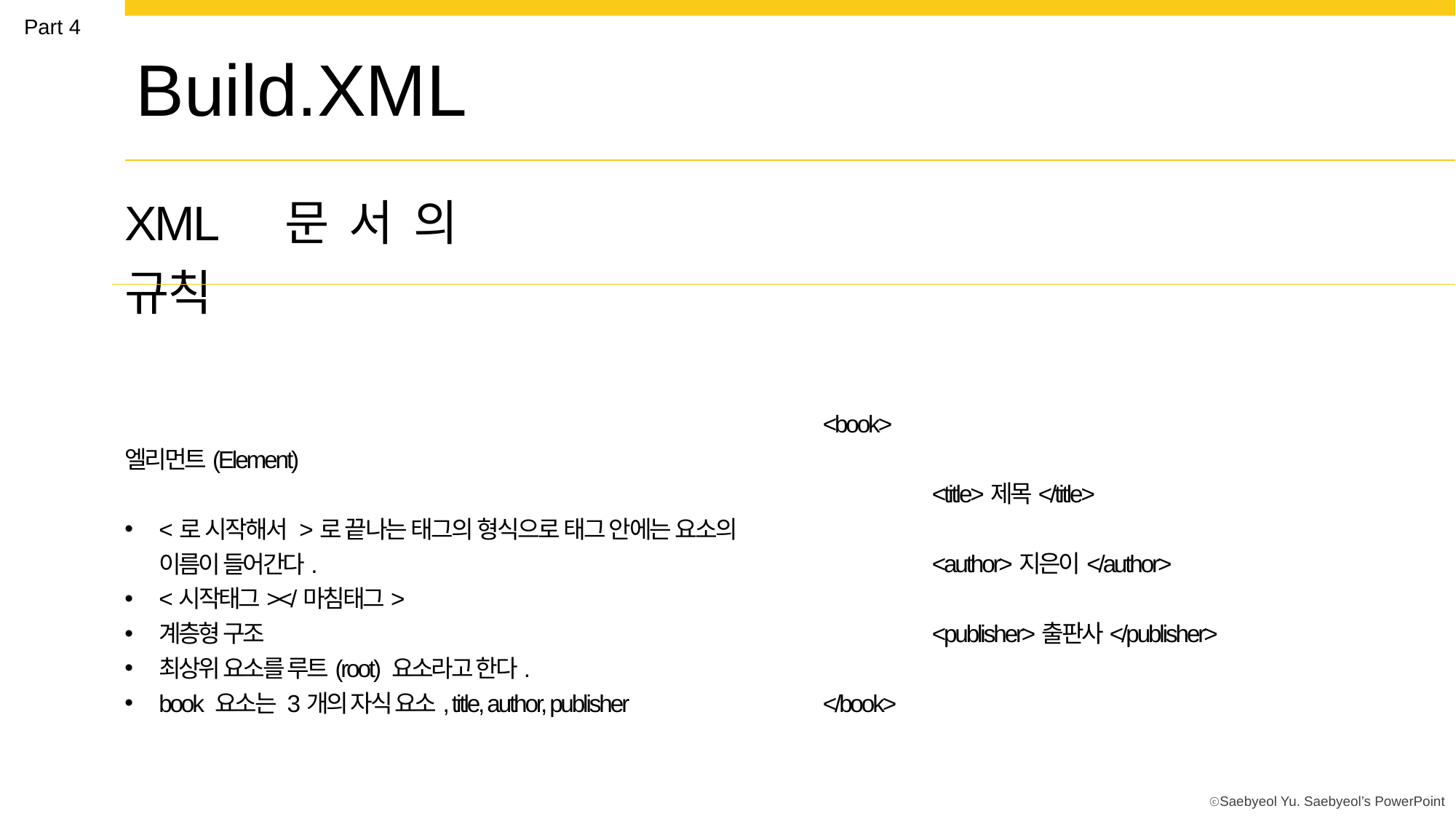

Part 4
Build.XML
XML 문서의 규칙
엘리먼트(Element)

<로 시작해서 >로 끝나는 태그의 형식으로 태그 안에는 요소의 이름이 들어간다.
<시작태그></마침태그>
계층형 구조
최상위 요소를 루트(root) 요소라고 한다.
book 요소는 3개의 자식 요소, title, author, publisher

<book>

	<title>제목</title>

	<author>지은이</author>

	<publisher>출판사</publisher>

</book>